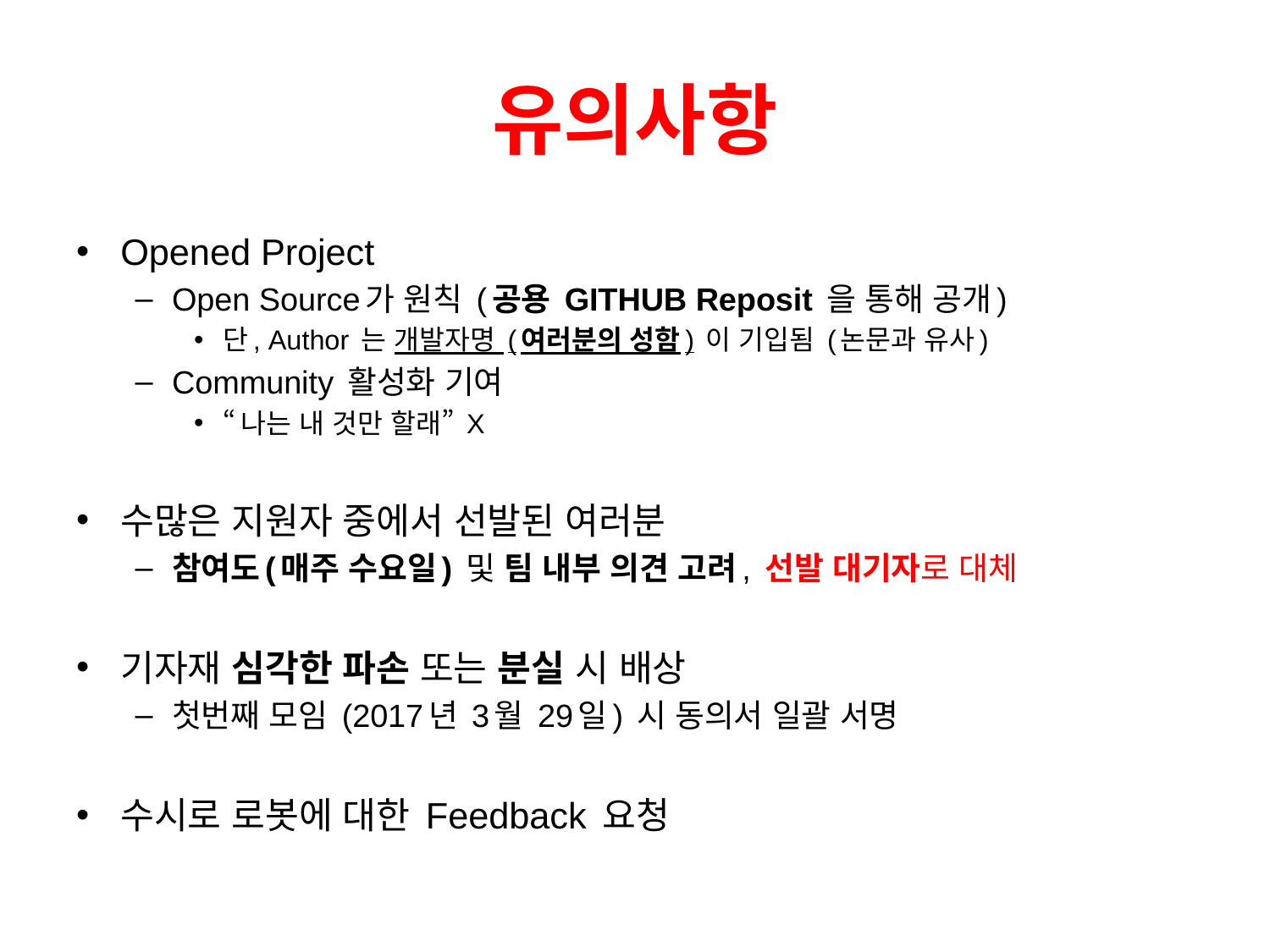

# 유의사항
Opened Project
Open Source가 원칙 (공용 GITHUB Reposit 을 통해 공개)
단, Author 는 개발자명 (여러분의 성함) 이 기입됨 (논문과 유사)
Community 활성화 기여
“나는 내 것만 할래” X

수많은 지원자 중에서 선발된 여러분
참여도(매주 수요일) 및 팀 내부 의견 고려, 선발 대기자로 대체

기자재 심각한 파손 또는 분실 시 배상
첫번째 모임 (2017년 3월 29일) 시 동의서 일괄 서명

수시로 로봇에 대한 Feedback 요청